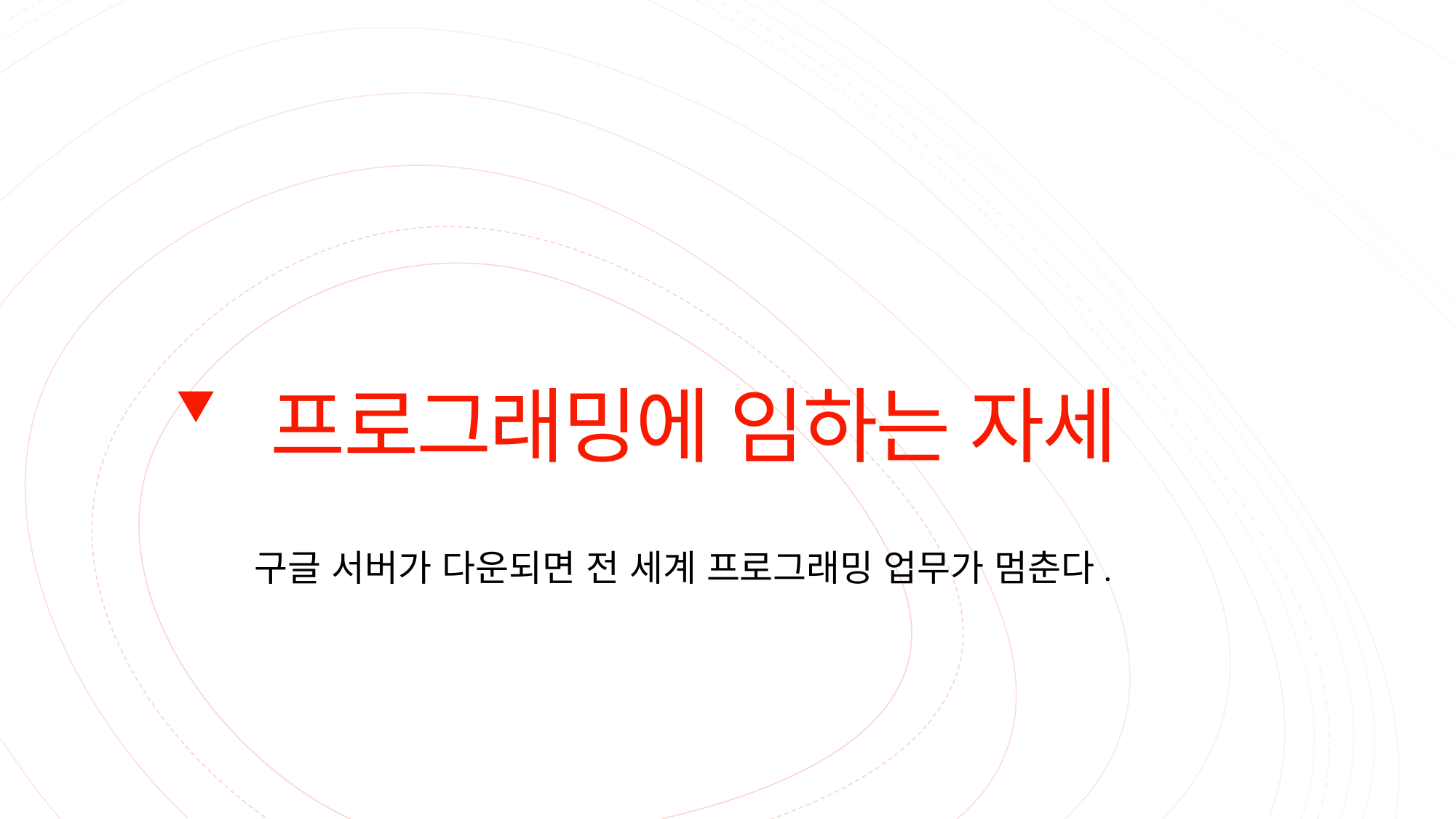

# 프로그래밍에 임하는 자세

구글 서버가 다운되면 전 세계 프로그래밍 업무가 멈춘다.